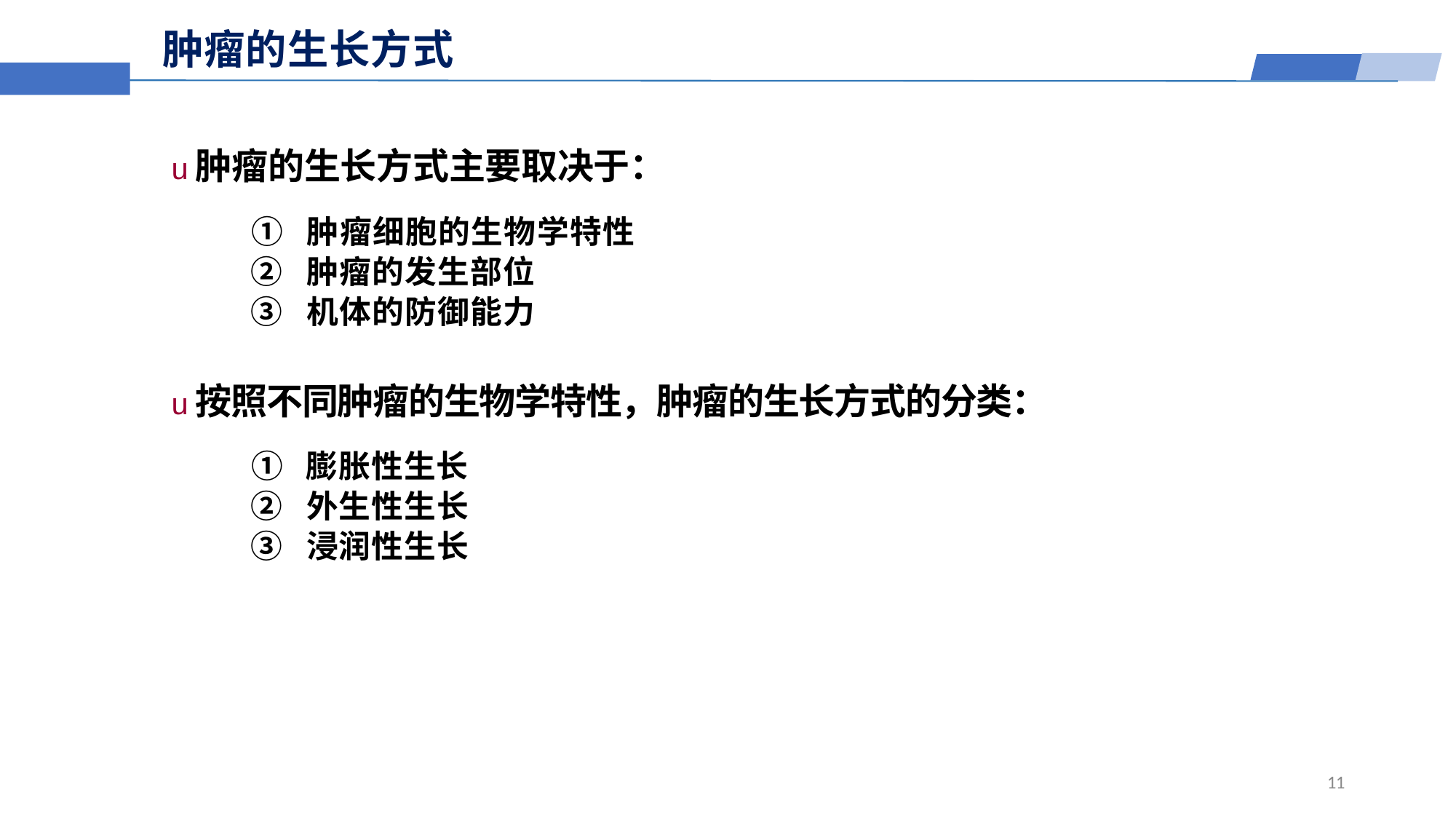

肿瘤的生长方式

u肿瘤的生长方式主要取决于：
① 肿瘤细胞的生物学特性
② 肿瘤的发生部位
③ 机体的防御能力

u按照不同肿瘤的生物学特性，肿瘤的生长方式的分类：
① 膨胀性生长
② 外生性生长
③ 浸润性生长

11